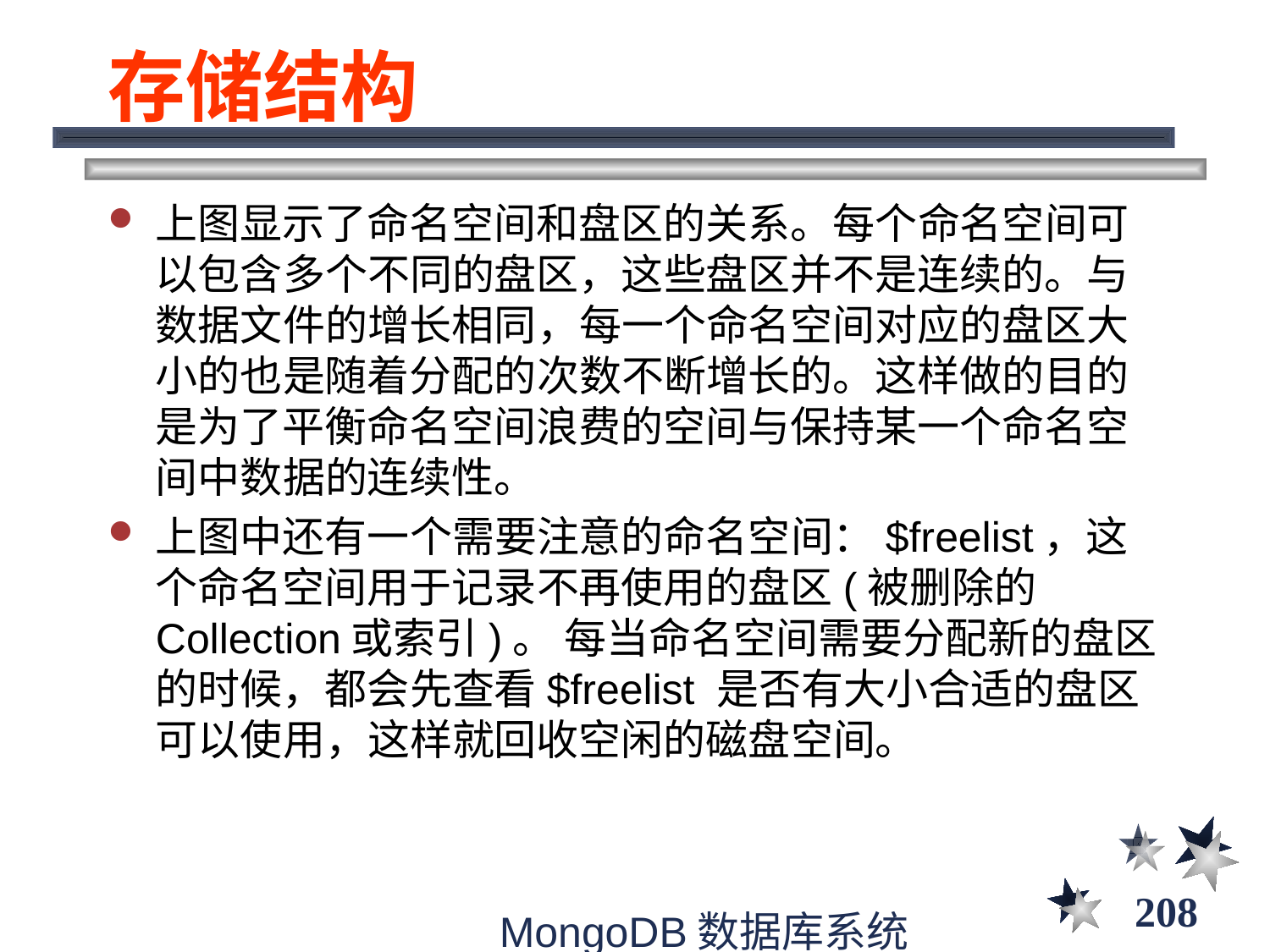

# 存储结构
上图显示了命名空间和盘区的关系。每个命名空间可以包含多个不同的盘区，这些盘区并不是连续的。与数据文件的增长相同，每一个命名空间对应的盘区大小的也是随着分配的次数不断增长的。这样做的目的是为了平衡命名空间浪费的空间与保持某一个命名空间中数据的连续性。
上图中还有一个需要注意的命名空间：$freelist，这个命名空间用于记录不再使用的盘区(被删除的 Collection或索引)。 每当命名空间需要分配新的盘区的时候，都会先查看$freelist 是否有大小合适的盘区可以使用，这样就回收空闲的磁盘空间。
208
MongoDB数据库系统